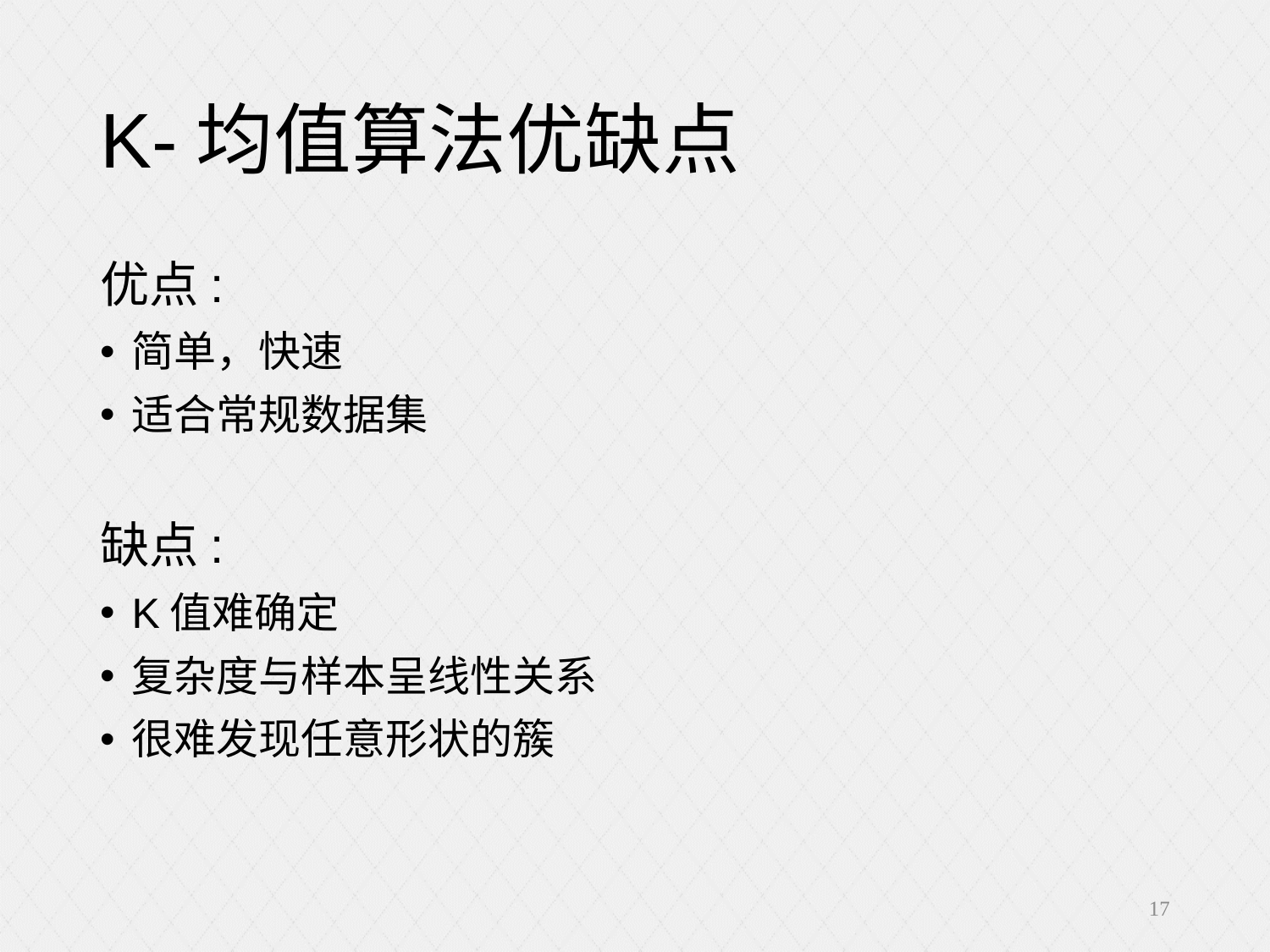

# K-均值算法优缺点
优点:
简单，快速
适合常规数据集

缺点:
K值难确定
复杂度与样本呈线性关系
很难发现任意形状的簇
17